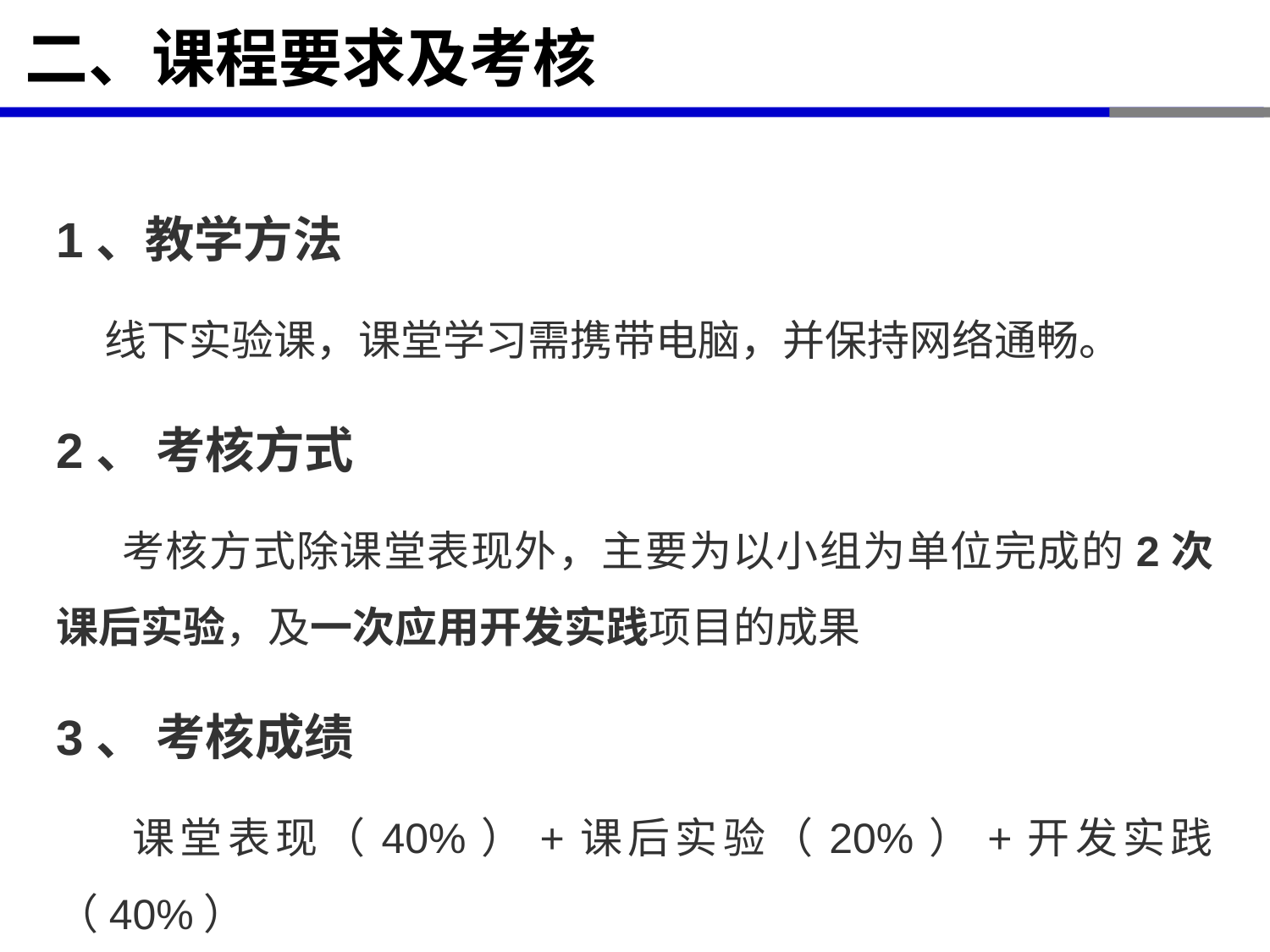

# 二、课程要求及考核
1、教学方法
    线下实验课，课堂学习需携带电脑，并保持网络通畅。
2、 考核方式
     考核方式除课堂表现外，主要为以小组为单位完成的2次课后实验，及一次应用开发实践项目的成果
3、 考核成绩
    课堂表现（40%）+课后实验（20%）+开发实践（40%）